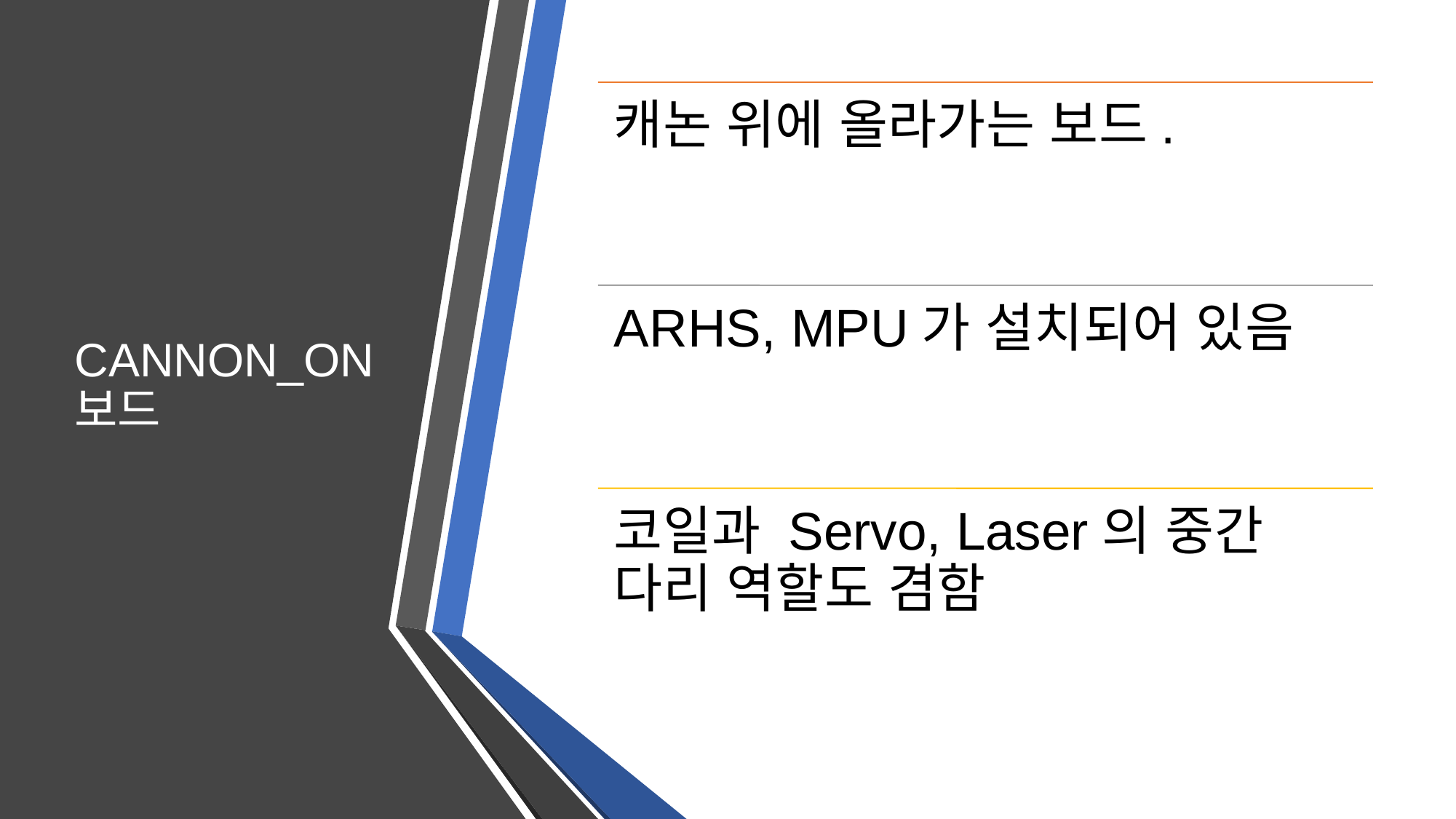

# CANNON_ON 보드
캐논 위에 올라가는 보드.
ARHS, MPU가 설치되어 있음
코일과 Servo, Laser의 중간 다리 역할도 겸함